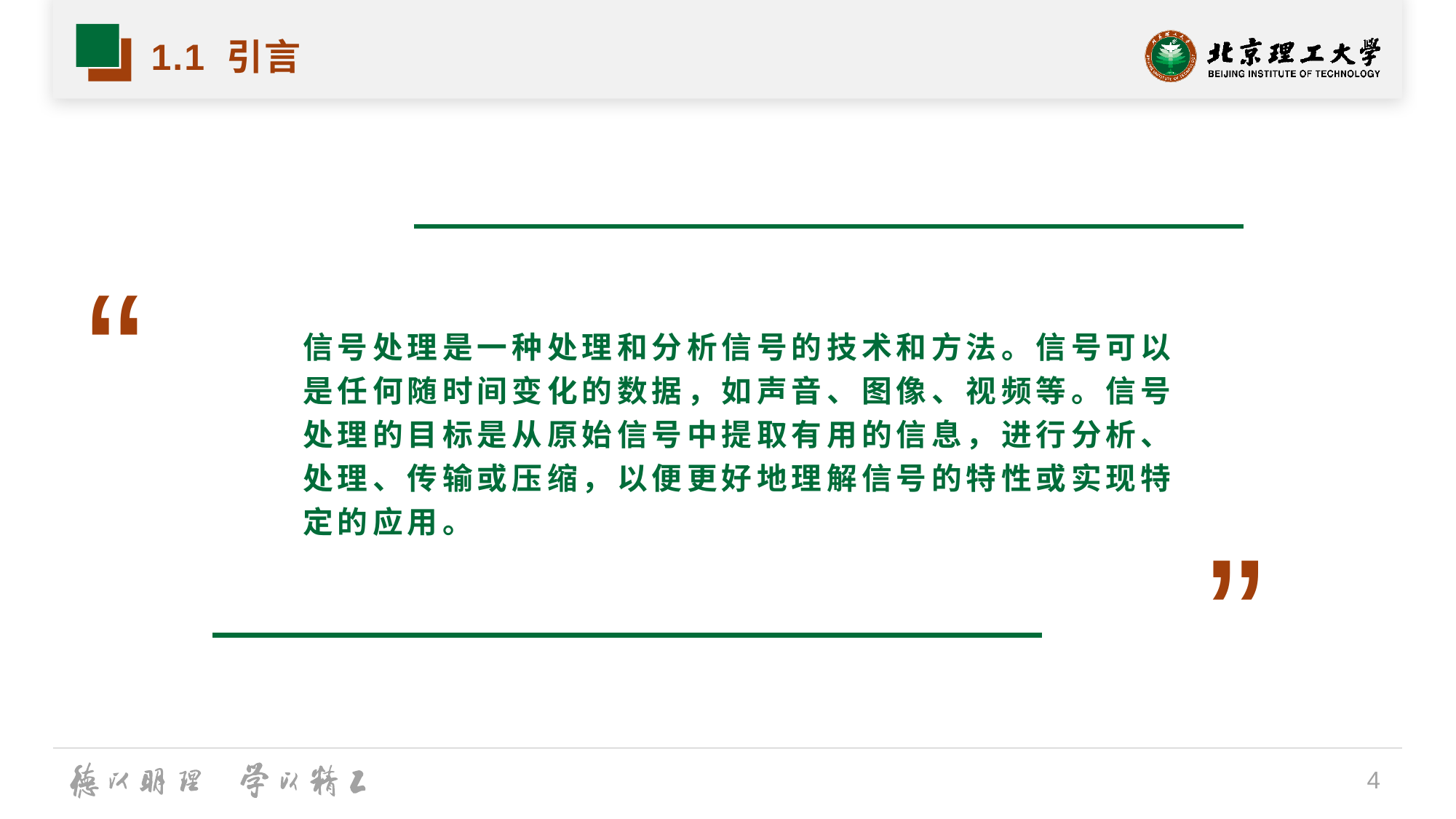

# 1.1 引言
“
信号处理是一种处理和分析信号的技术和方法。信号可以是任何随时间变化的数据，如声音、图像、视频等。信号处理的目标是从原始信号中提取有用的信息，进行分析、处理、传输或压缩，以便更好地理解信号的特性或实现特定的应用。
”